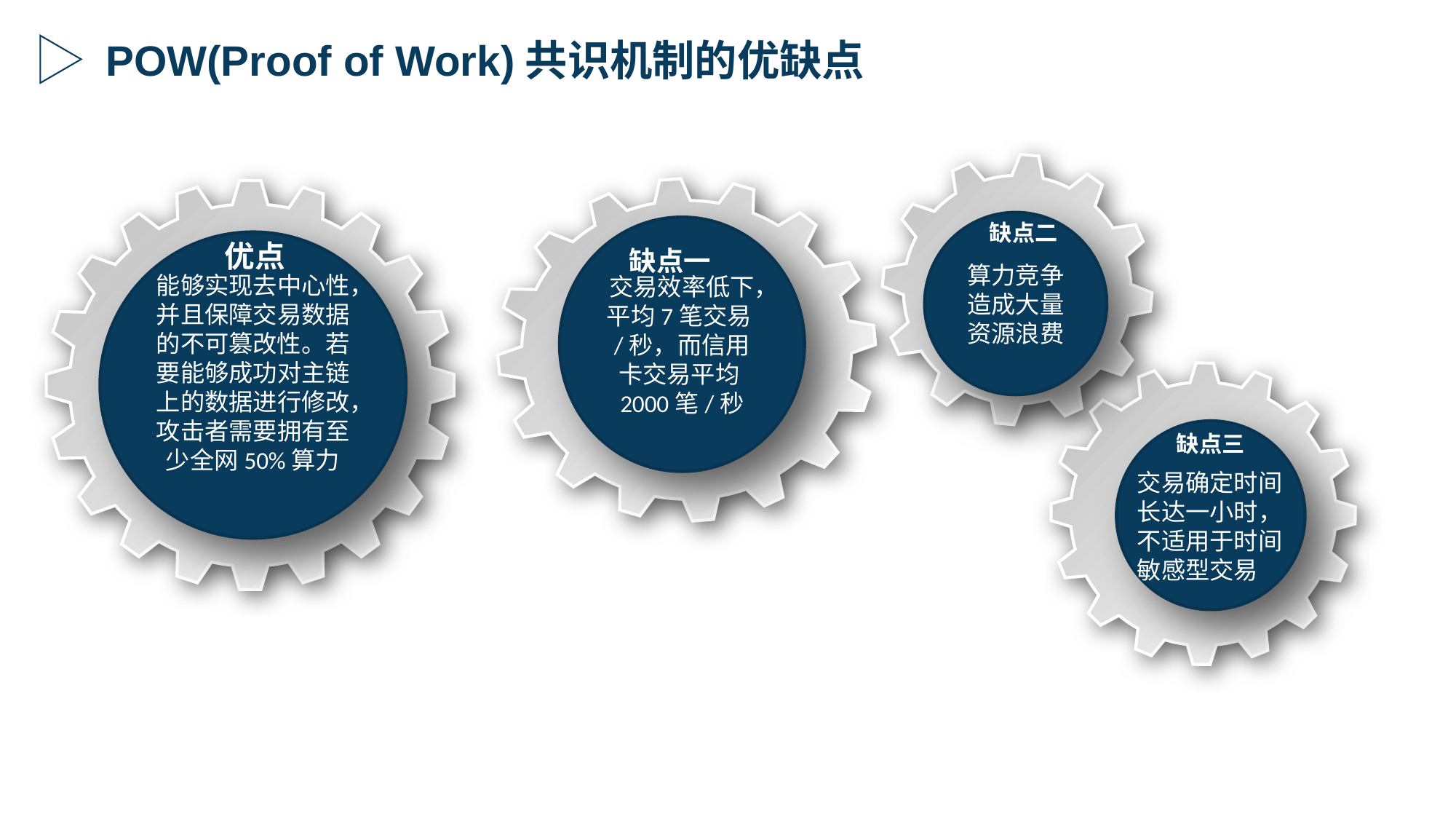

POW(Proof of Work)共识机制的优缺点

算力竞争造成大量资源浪费
缺点二
交易效率低下，平均7笔交易/秒，而信用卡交易平均2000笔/秒
能够实现去中心性，并且保障交易数据的不可篡改性。若要能够成功对主链上的数据进行修改，攻击者需要拥有至少全网50%算力

优点
缺点一

缺点三
交易确定时间长达一小时，不适用于时间敏感型交易